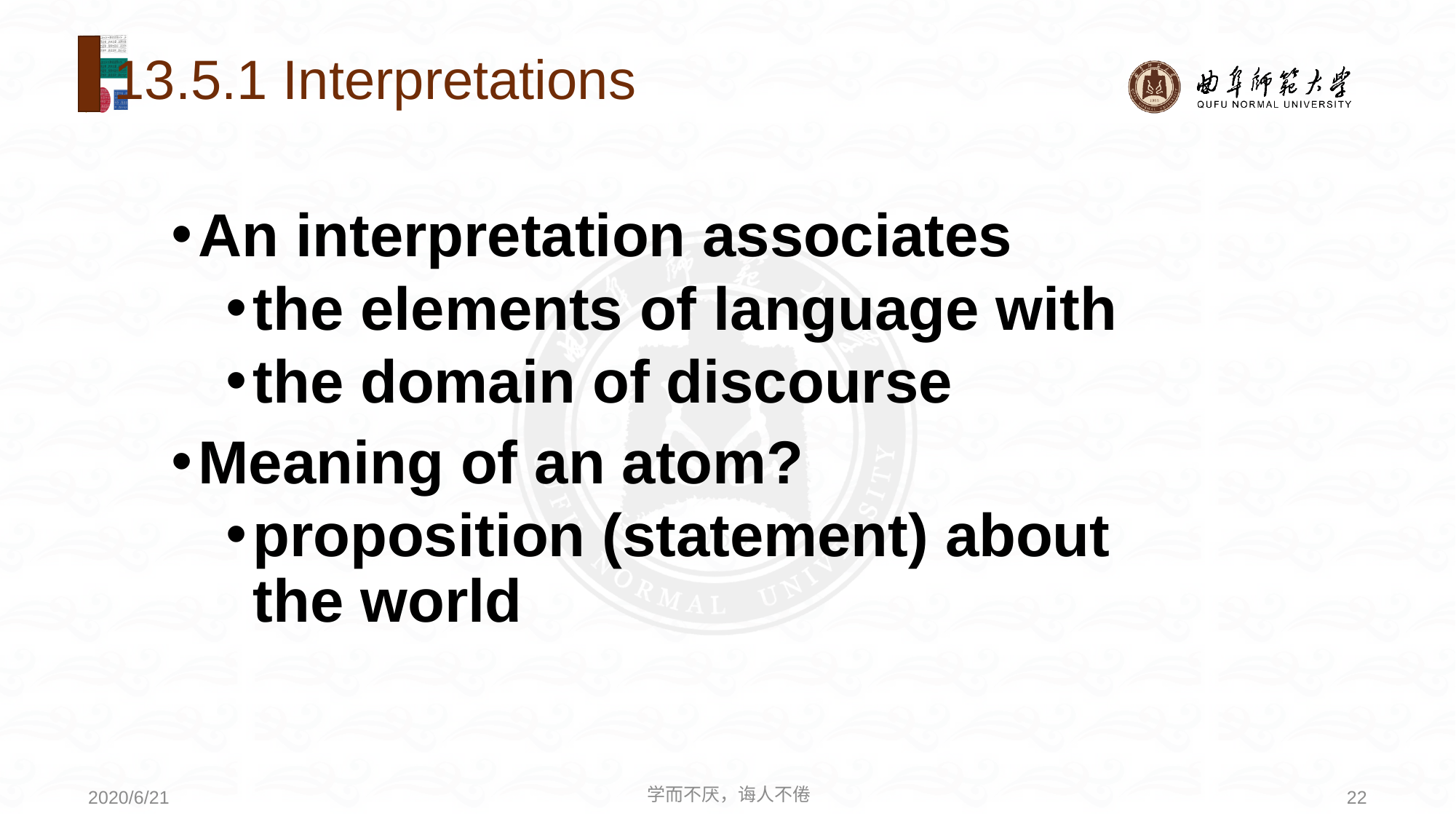

# 13.5.1 Interpretations
An interpretation associates
the elements of language with
the domain of discourse
Meaning of an atom?
proposition (statement) about the world
学而不厌，诲人不倦
22
2020/6/21